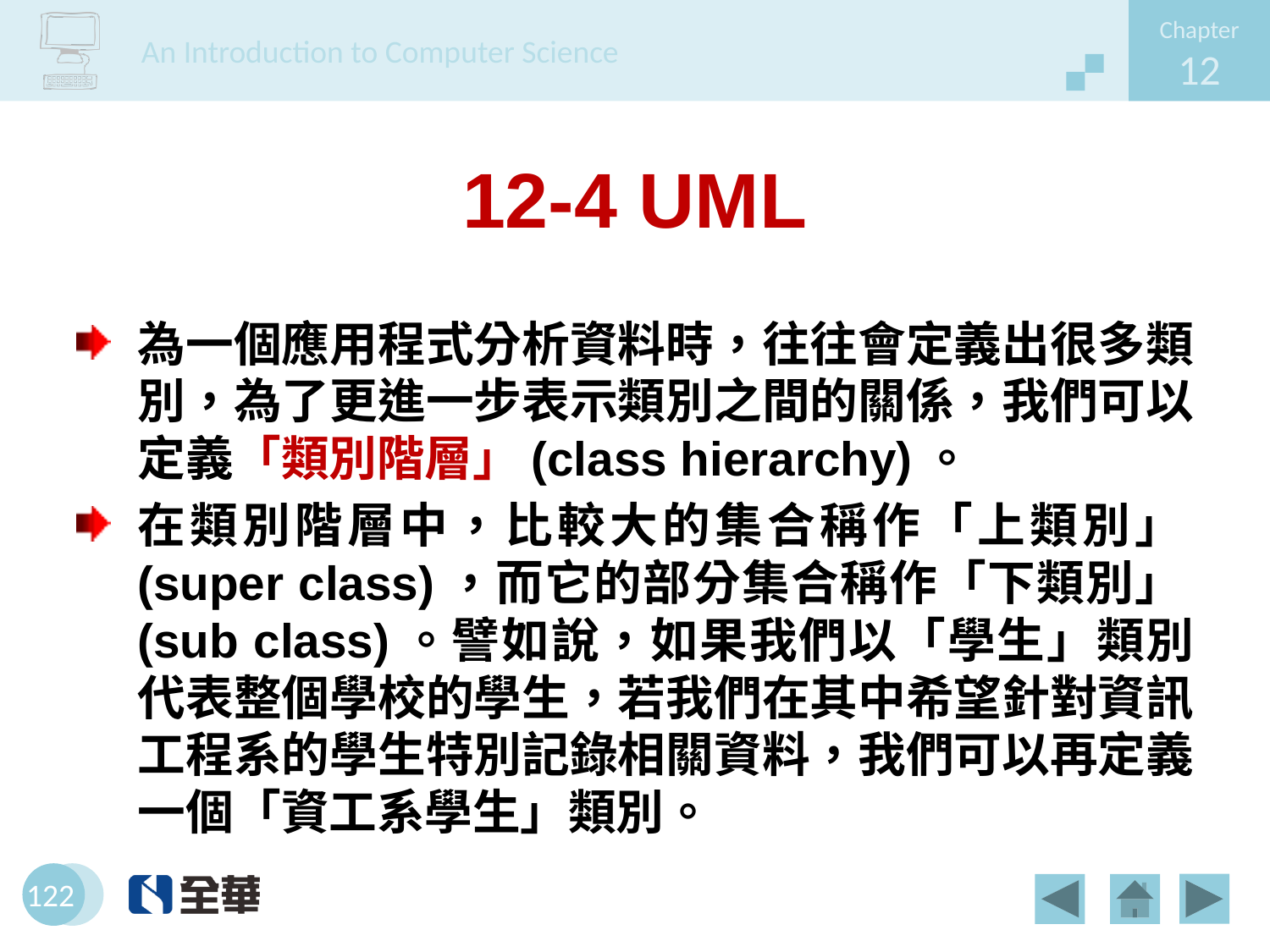

# 12-4 UML
為一個應用程式分析資料時，往往會定義出很多類別，為了更進一步表示類別之間的關係，我們可以定義「類別階層」(class hierarchy)。
在類別階層中，比較大的集合稱作「上類別」(super class)，而它的部分集合稱作「下類別」(sub class)。譬如說，如果我們以「學生」類別代表整個學校的學生，若我們在其中希望針對資訊工程系的學生特別記錄相關資料，我們可以再定義一個「資工系學生」類別。